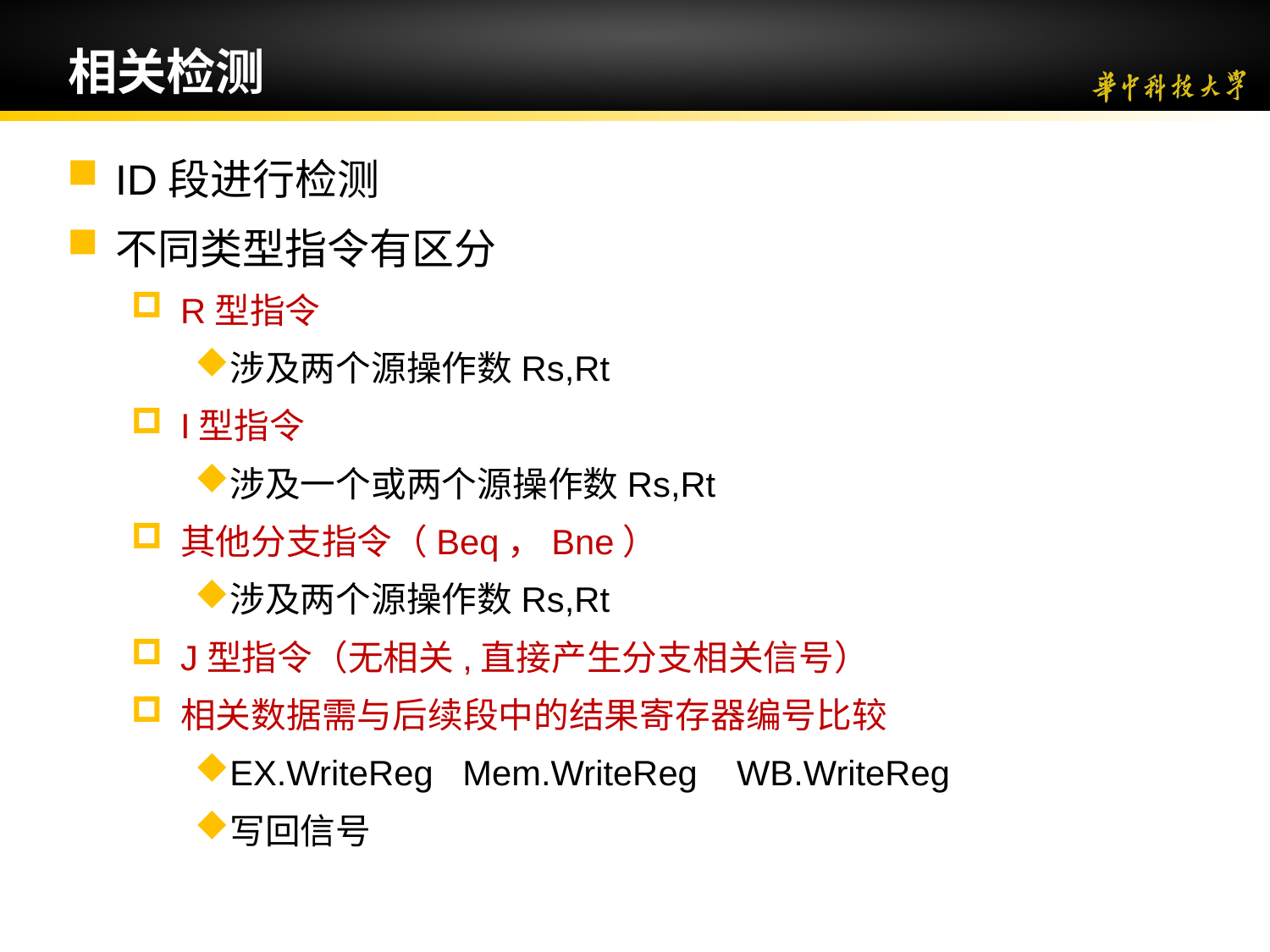

# 相关检测
ID段进行检测
不同类型指令有区分
R型指令
涉及两个源操作数Rs,Rt
I型指令
涉及一个或两个源操作数Rs,Rt
其他分支指令（Beq，Bne）
涉及两个源操作数Rs,Rt
J型指令（无相关,直接产生分支相关信号）
相关数据需与后续段中的结果寄存器编号比较
EX.WriteReg   Mem.WriteReg    WB.WriteReg
写回信号